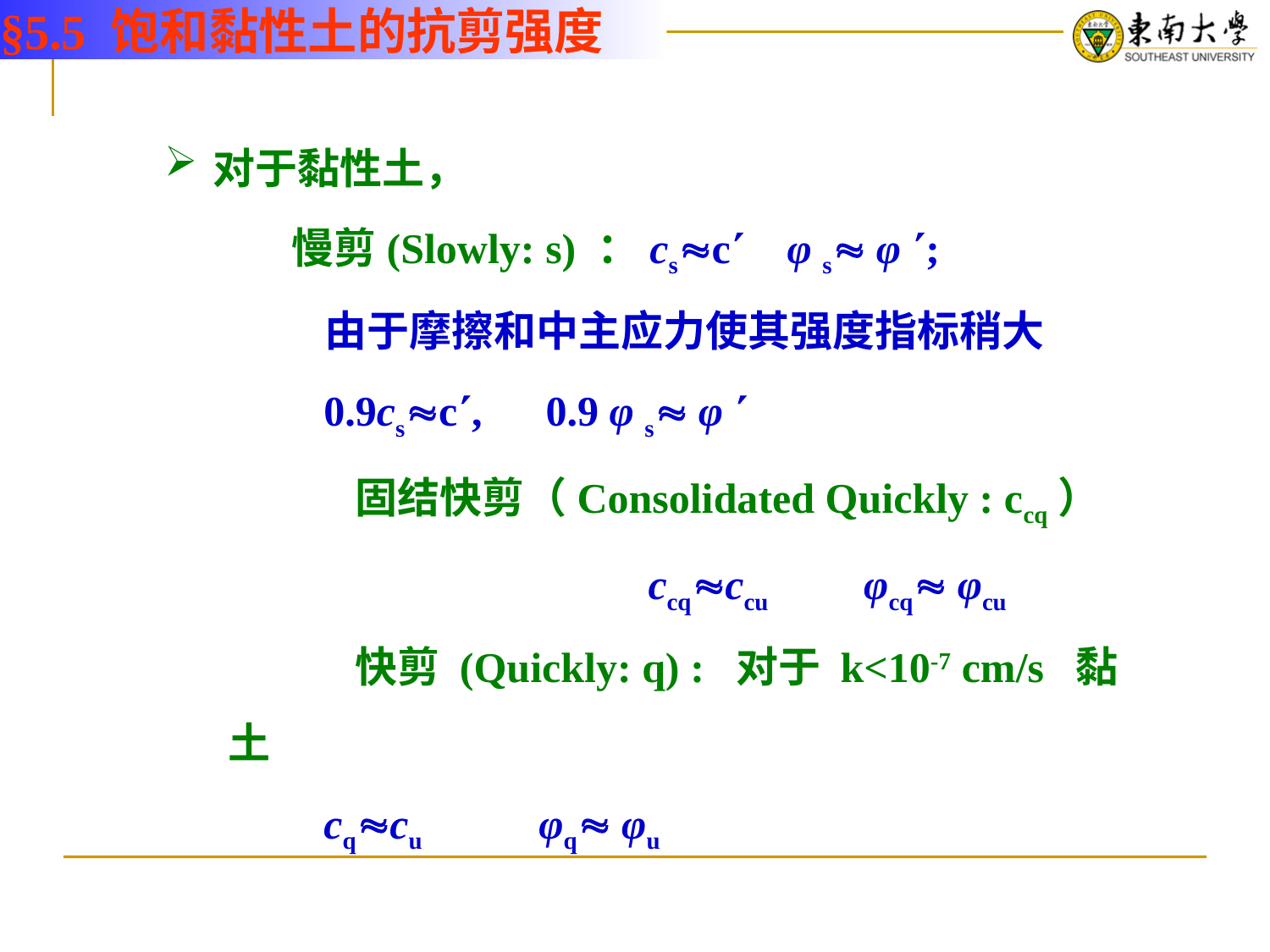

§5.5 饱和黏性土的抗剪强度
对于黏性土，
	慢剪(Slowly: s) ：cs≈c′    φ s≈ φ ′;
         由于摩擦和中主应力使其强度指标稍大
         0.9cs≈c′,      0.9 φ s≈ φ ′
	固结快剪（Consolidated Quickly : ccq） 	                                   	   ccq≈ccu         φcq≈ φcu
 	快剪 (Quickly: q) :  对于 k<10-7 cm/s  黏土
         cq≈cu           φq≈ φu